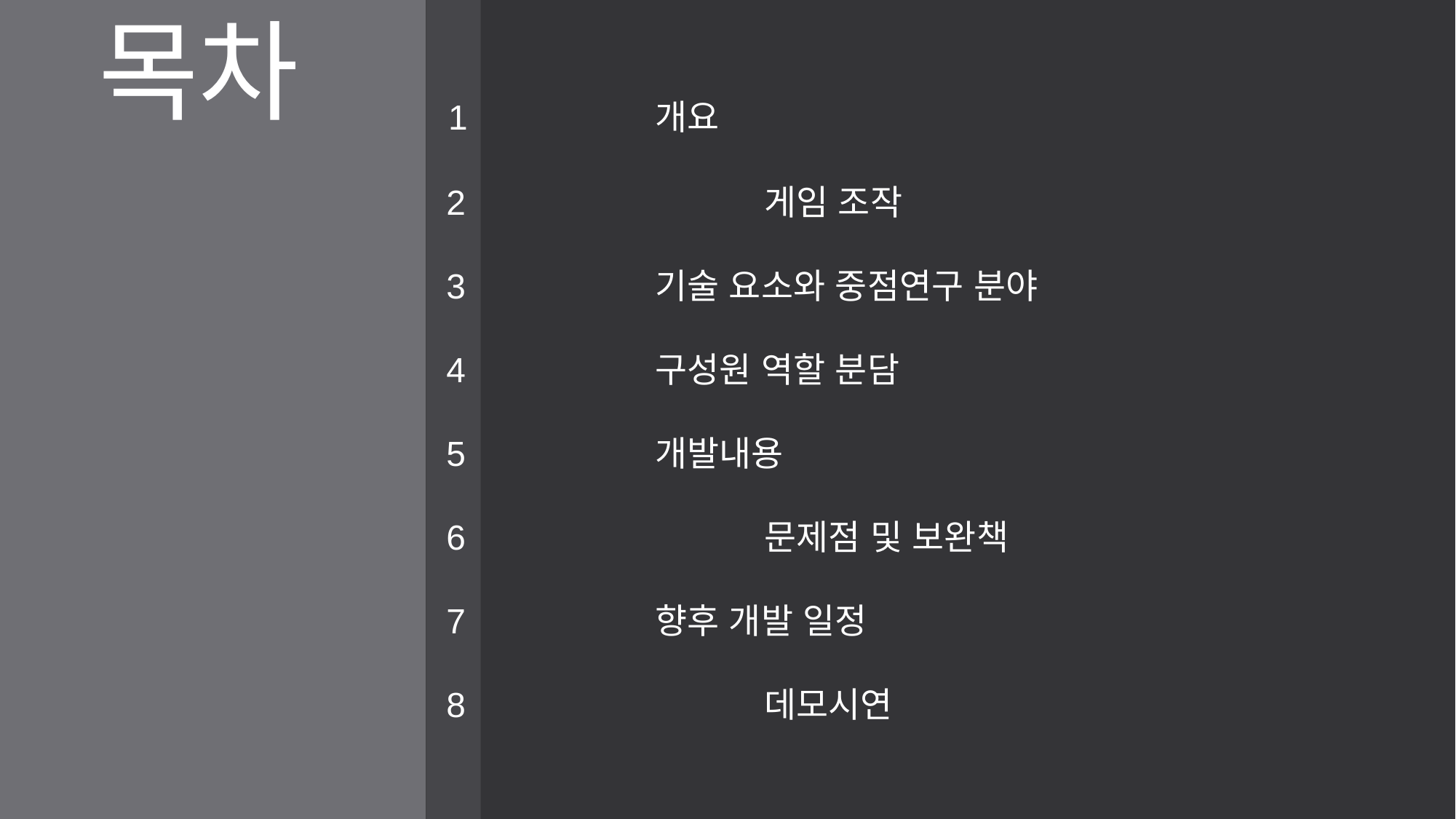

# 목차
 1  		개요

 2 			게임 조작

 3  		기술 요소와 중점연구 분야

 4  		구성원 역할 분담

 5  		개발내용

 6 			문제점 및 보완책

 7   		향후 개발 일정

 8			데모시연